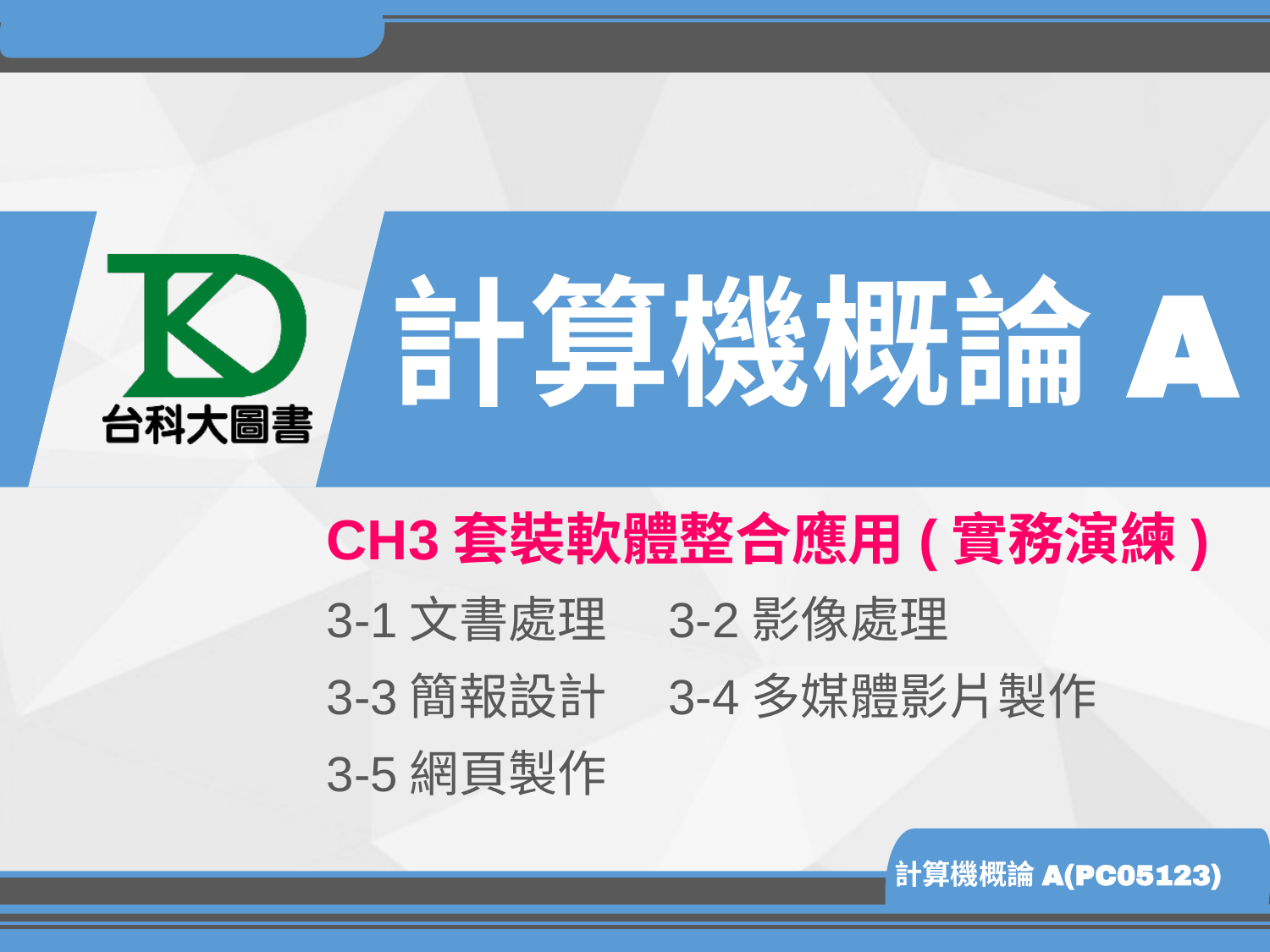

# 計算機概論A
CH3套裝軟體整合應用(實務演練)
3-1文書處理　3-2影像處理
3-3簡報設計　3-4多媒體影片製作
3-5網頁製作
計算機概論A(PC05123)